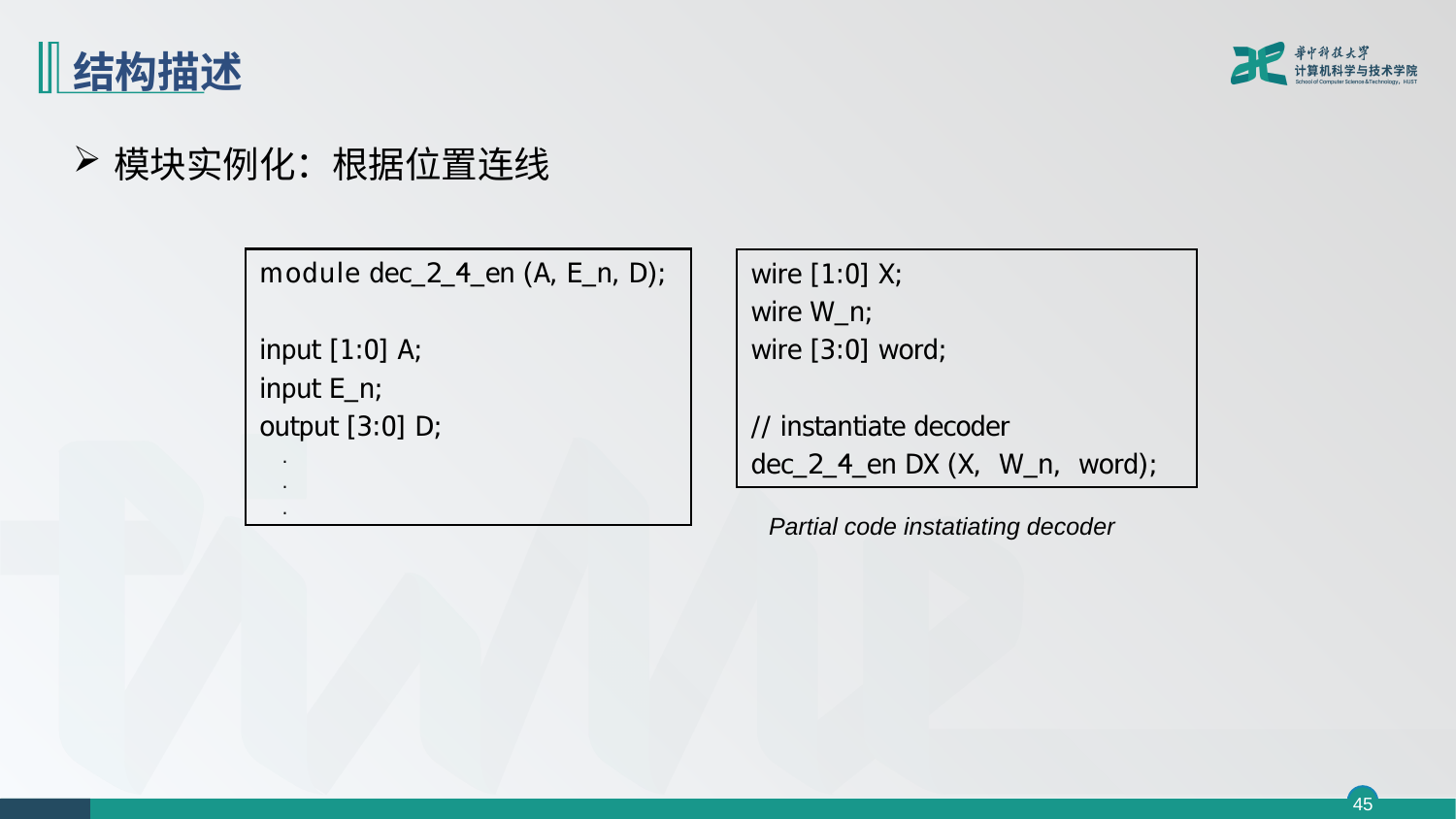

# 结构描述
模块实例化：根据位置连线

module dec_2_4_en (A, E_n, D);

input [1:0] A;
input E_n;
output [3:0] D;
    .
    .
    .
wire [1:0] X;
wire W_n;
wire [3:0] word;

// instantiate decoder
dec_2_4_en DX (X,  W_n,  word);
Partial code instatiating decoder